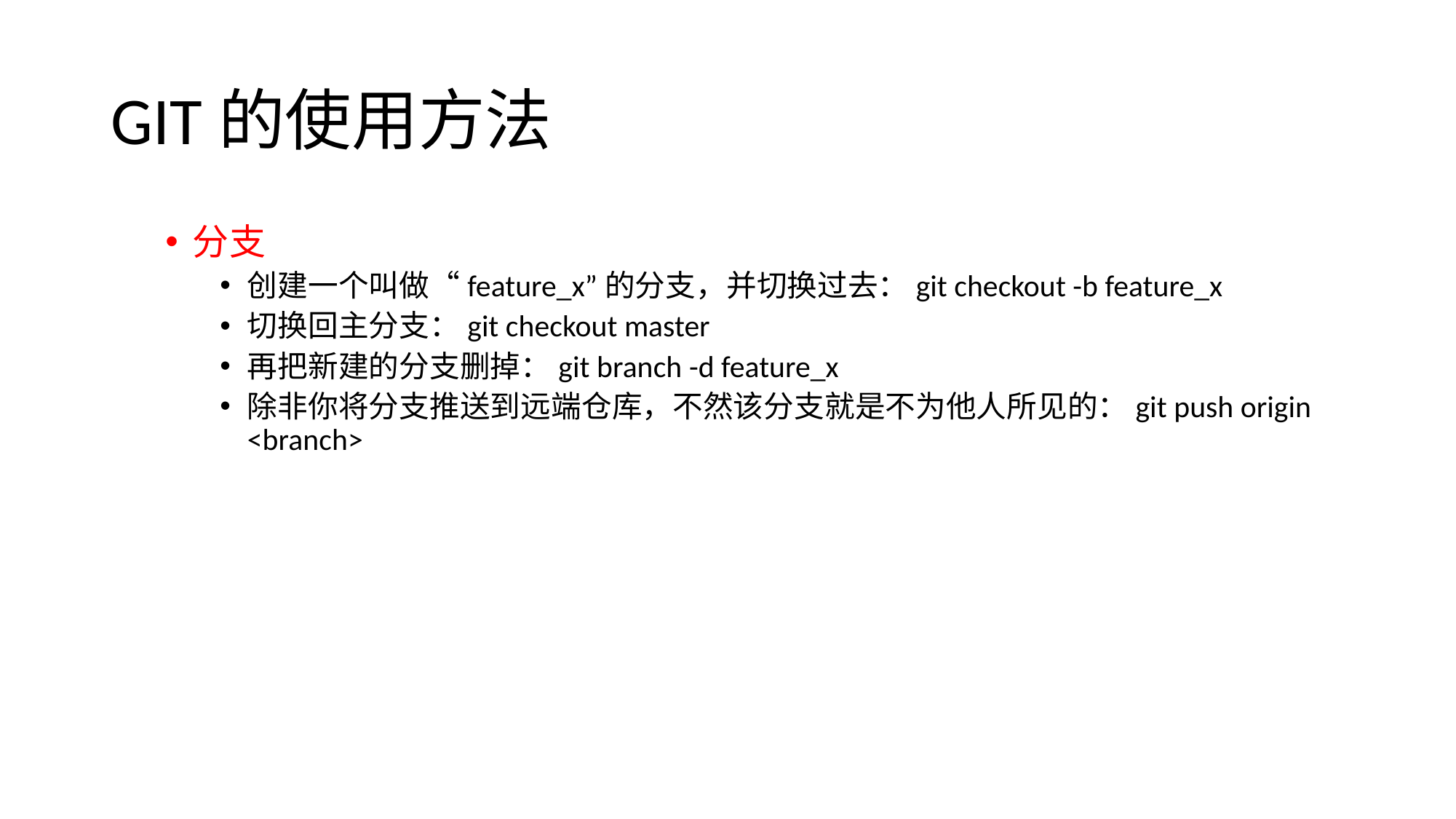

# GIT的使用方法
分支
创建一个叫做“feature_x”的分支，并切换过去：git checkout -b feature_x
切换回主分支：git checkout master
再把新建的分支删掉：git branch -d feature_x
除非你将分支推送到远端仓库，不然该分支就是不为他人所见的：git push origin <branch>